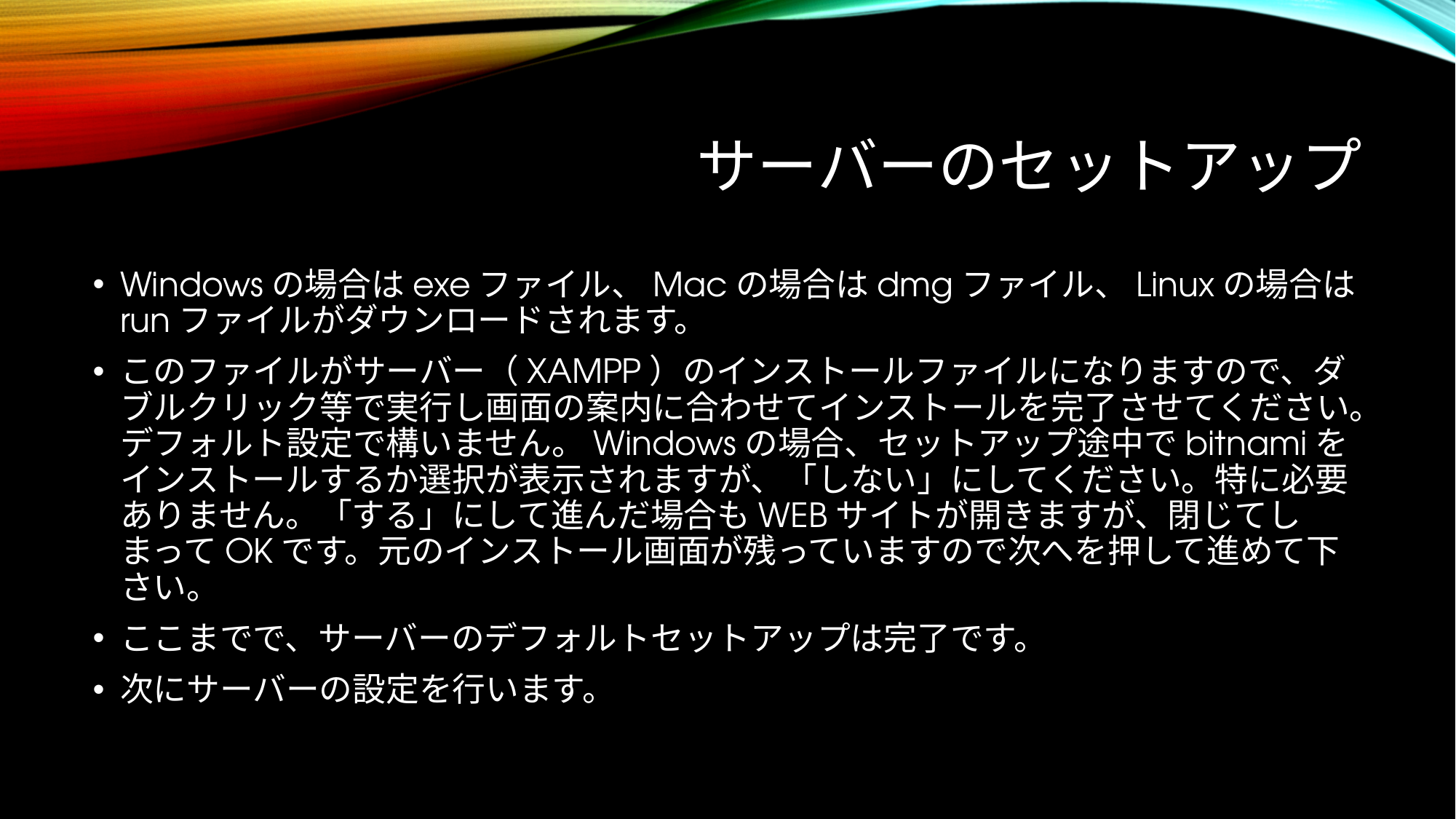

# サーバーのセットアップ
Windowsの場合はexeファイル、Macの場合はdmgファイル、Linuxの場合はrunファイルがダウンロードされます。
このファイルがサーバー（XAMPP）のインストールファイルになりますので、ダブルクリック等で実行し画面の案内に合わせてインストールを完了させてください。デフォルト設定で構いません。Windowsの場合、セットアップ途中でbitnamiをインストールするか選択が表示されますが、「しない」にしてください。特に必要ありません。「する」にして進んだ場合もWEBサイトが開きますが、閉じてしまってOKです。元のインストール画面が残っていますので次へを押して進めて下さい。
ここまでで、サーバーのデフォルトセットアップは完了です。
次にサーバーの設定を行います。